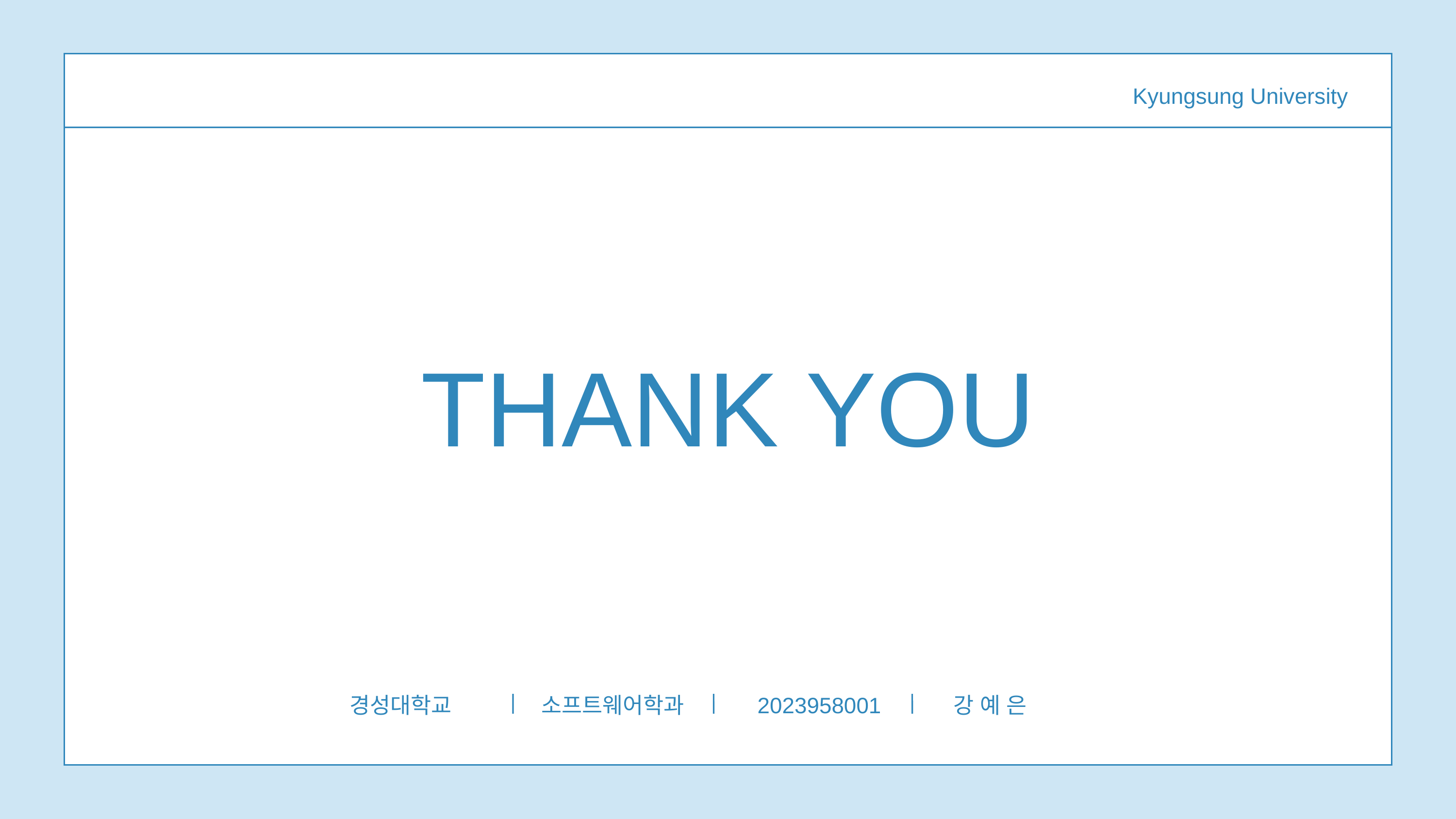

Kyungsung University

THANK YOU
   경성대학교
소프트웨어학과
2023958001
  강 예 은